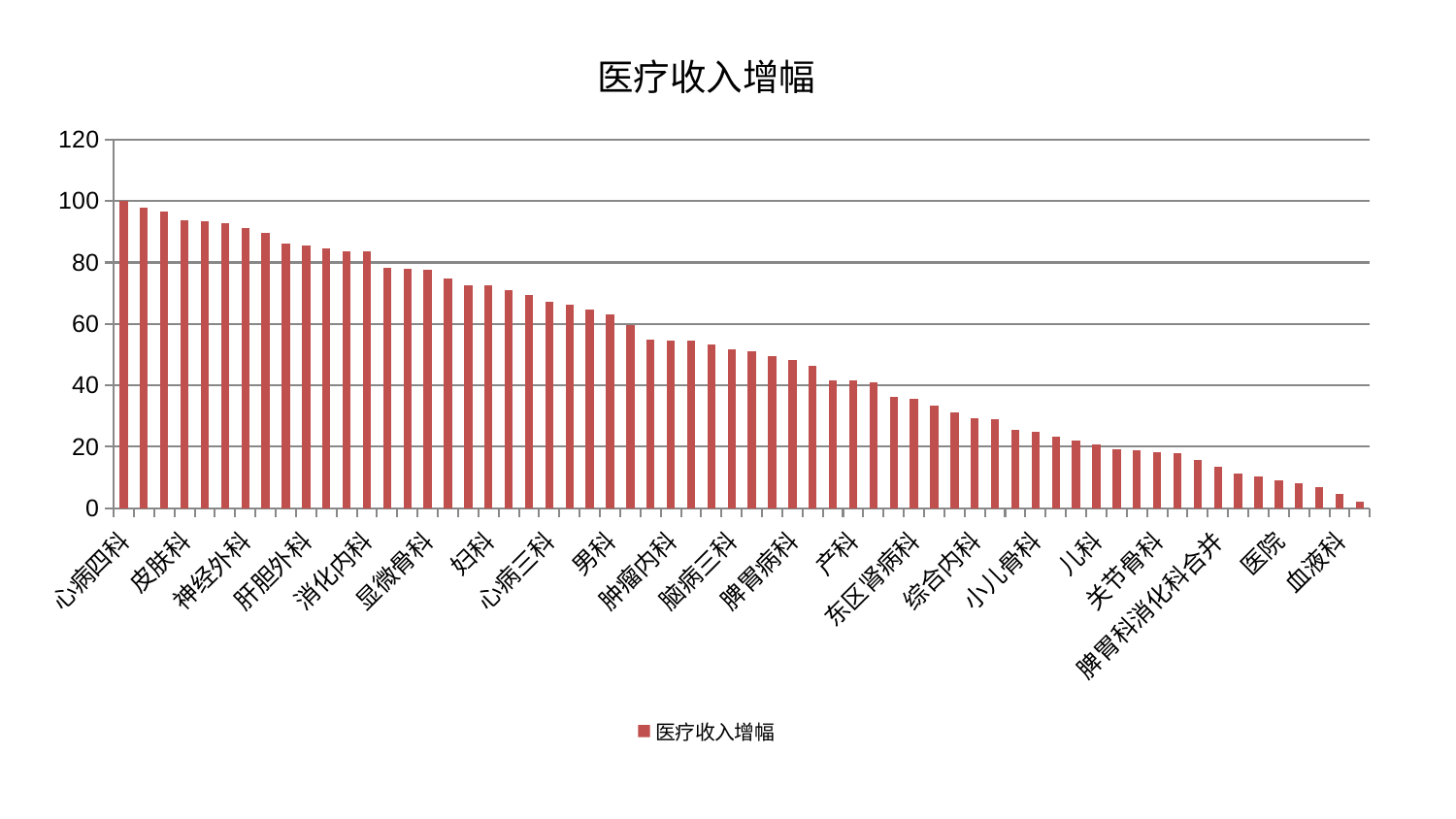

### Chart: 医疗收入增幅

| Category | 医疗收入增幅 |
|---|---|
| 心病四科 | 99.98482762205974 |
| 肛肠科 | 97.89715076258214 |
| 风湿病科 | 96.50021092103009 |
| 皮肤科 | 93.83325379593511 |
| 呼吸内科 | 93.49391979227492 |
| 中医经典科 | 92.79887412330933 |
| 神经外科 | 91.08224842379067 |
| 身心医学科 | 89.48933583810185 |
| 运动损伤骨科 | 86.03096210228787 |
| 肝胆外科 | 85.39827637635639 |
| 创伤骨科 | 84.66095021542044 |
| 周围血管科 | 83.58059074243647 |
| 消化内科 | 83.56865537211142 |
| 东区重症医学科 | 78.31101801555431 |
| 肾病科 | 77.84312300770155 |
| 显微骨科 | 77.76957155654934 |
| 脑病二科 | 74.72749675662445 |
| 胸外科 | 72.69232183456549 |
| 妇科 | 72.69042305193294 |
| 老年医学科 | 70.96906832439664 |
| 耳鼻喉科 | 69.36275552909153 |
| 心病三科 | 67.32782856960249 |
| 心病一科 | 66.24692555854865 |
| 神经内科 | 64.84018390946453 |
| 男科 | 63.24416722950312 |
| 心血管内科 | 59.67298633833613 |
| 泌尿外科 | 54.82075436809946 |
| 肿瘤内科 | 54.50829115494926 |
| 西区重症医学科 | 54.47307476446315 |
| 骨科 | 53.202517812159165 |
| 脑病三科 | 51.66825882037864 |
| 美容皮肤科 | 51.191114509628946 |
| 妇二科 | 49.539448386497284 |
| 脾胃病科 | 48.138547135443275 |
| 普通外科 | 46.46492979307959 |
| 乳腺甲状腺外科 | 41.62856247379161 |
| 产科 | 41.49240881029199 |
| 针灸科 | 41.16054554628419 |
| 康复科 | 36.21353141853982 |
| 东区肾病科 | 35.54630718761047 |
| 治未病中心 | 33.33318827355003 |
| 中医外治中心 | 31.239266249078668 |
| 综合内科 | 29.361752506654337 |
| 脊柱骨科 | 29.138118706947647 |
| 眼科 | 25.459786343379665 |
| 小儿骨科 | 24.948109901772963 |
| 肝病科 | 23.23492864496295 |
| 口腔科 | 22.06203179720547 |
| 儿科 | 20.768464366309793 |
| 重症医学科 | 19.176383948470388 |
| 肾脏内科 | 18.950647667297993 |
| 关节骨科 | 18.12485036082101 |
| 心病二科 | 18.072535424159163 |
| 微创骨科 | 15.589024952858344 |
| 脾胃科消化科合并 | 13.578513436998673 |
| 妇科妇二科合并 | 11.316487159938982 |
| 推拿科 | 10.284153909559656 |
| 医院 | 9.174176526594891 |
| 内分泌科 | 8.112848799578076 |
| 脑病一科 | 6.793223316276276 |
| 血液科 | 4.766966435100062 |
| 小儿推拿科 | 2.0668229115351044 |
92